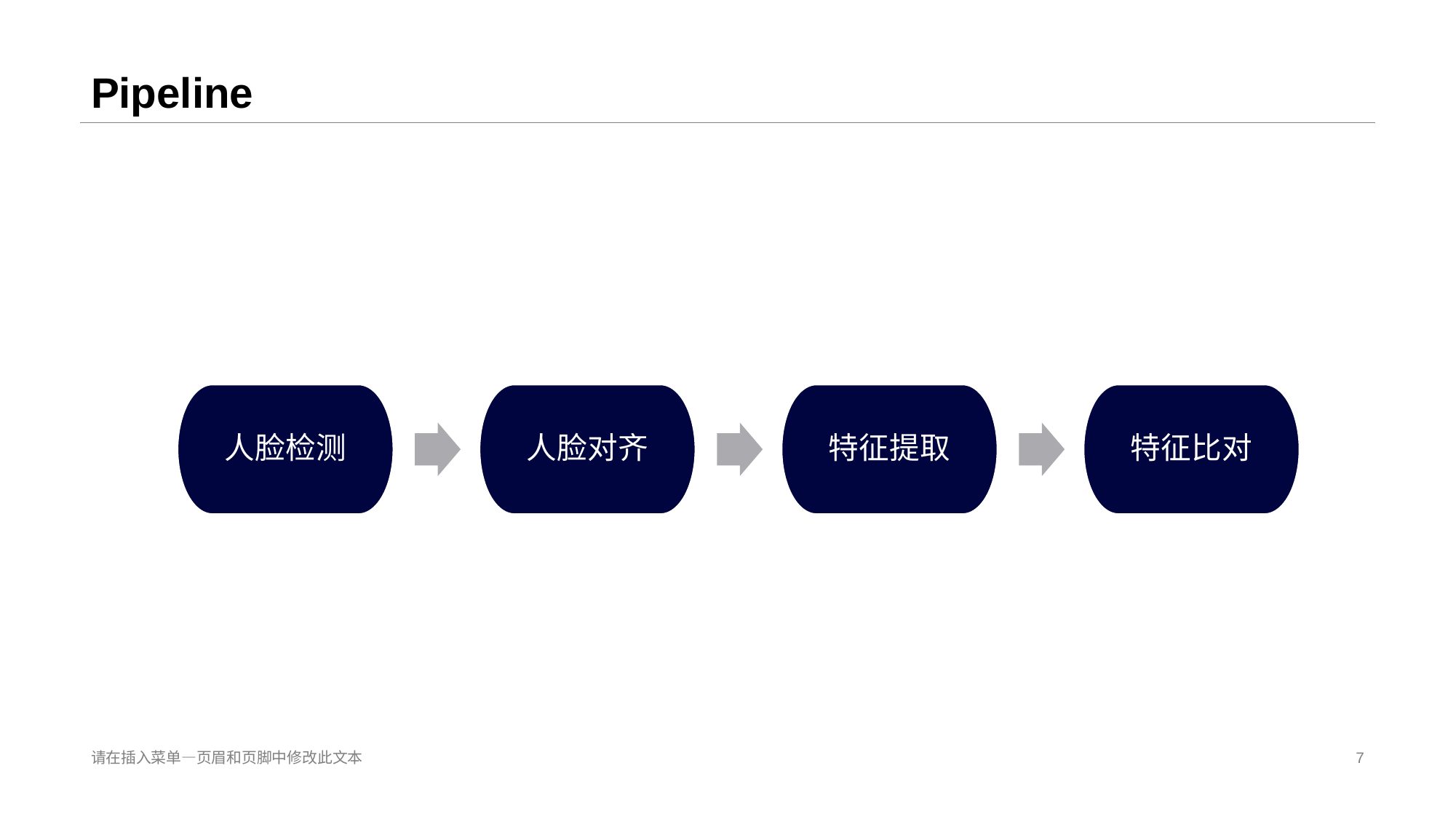

# Pipeline
人脸检测

人脸对齐

特征提取

特征比对
请在插入菜单—页眉和页脚中修改此文本
7